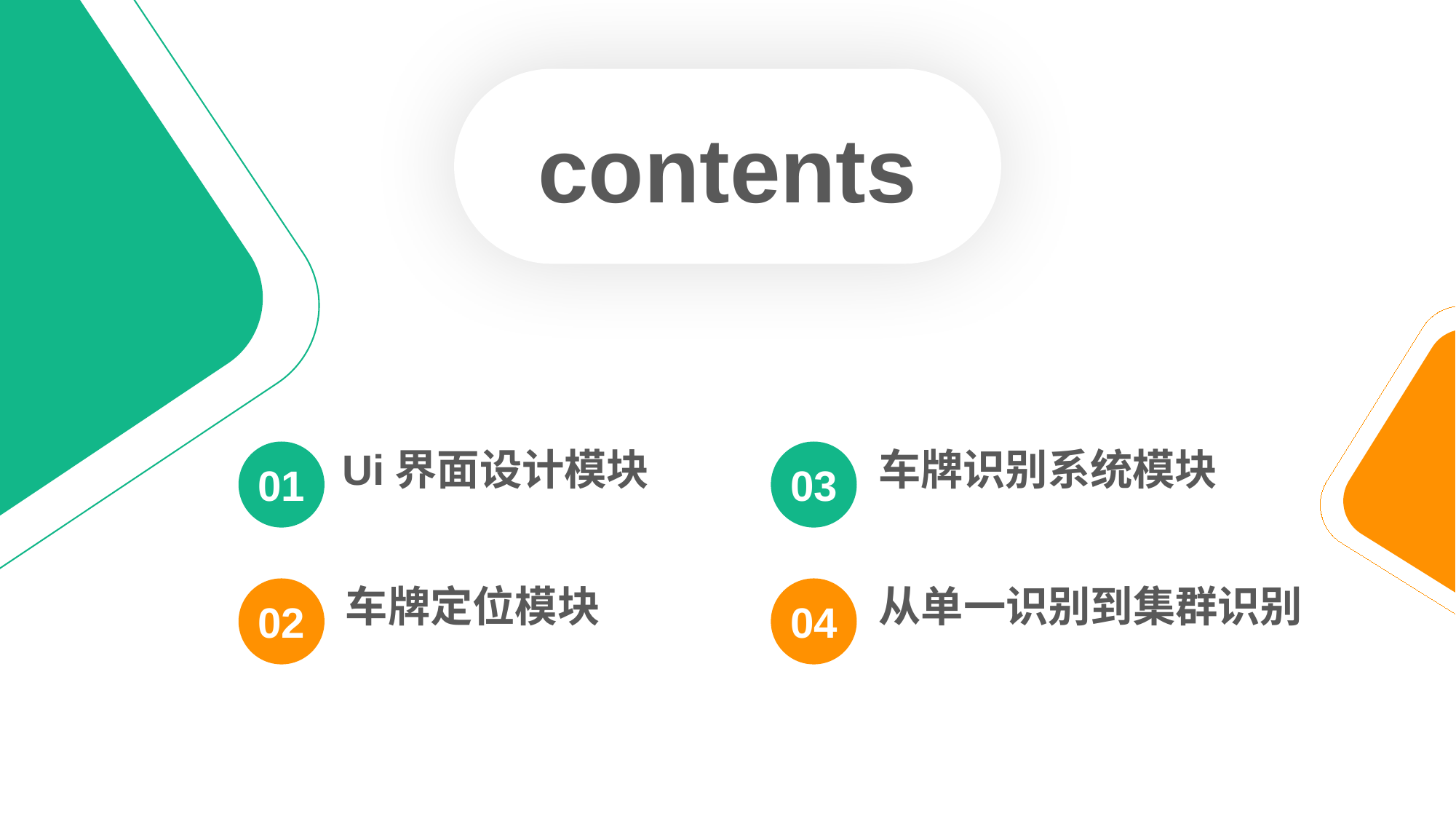

contents

Ui界面设计模块

01
车牌识别系统模块

03
车牌定位模块

02
从单一识别到集群识别

04